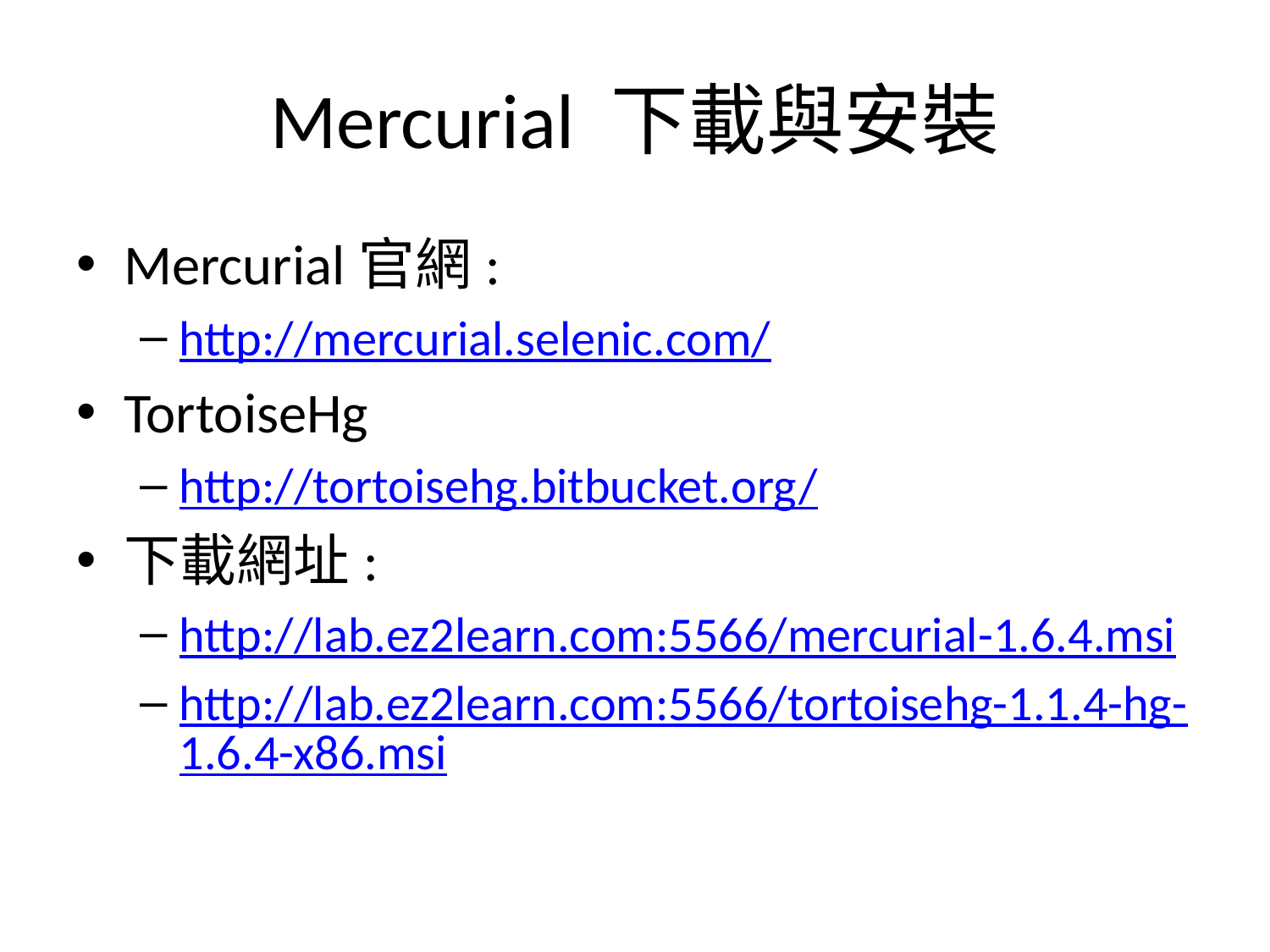

# Mercurial 下載與安裝
Mercurial官網:
http://mercurial.selenic.com/
TortoiseHg
http://tortoisehg.bitbucket.org/
下載網址:
http://lab.ez2learn.com:5566/mercurial-1.6.4.msi
http://lab.ez2learn.com:5566/tortoisehg-1.1.4-hg-1.6.4-x86.msi